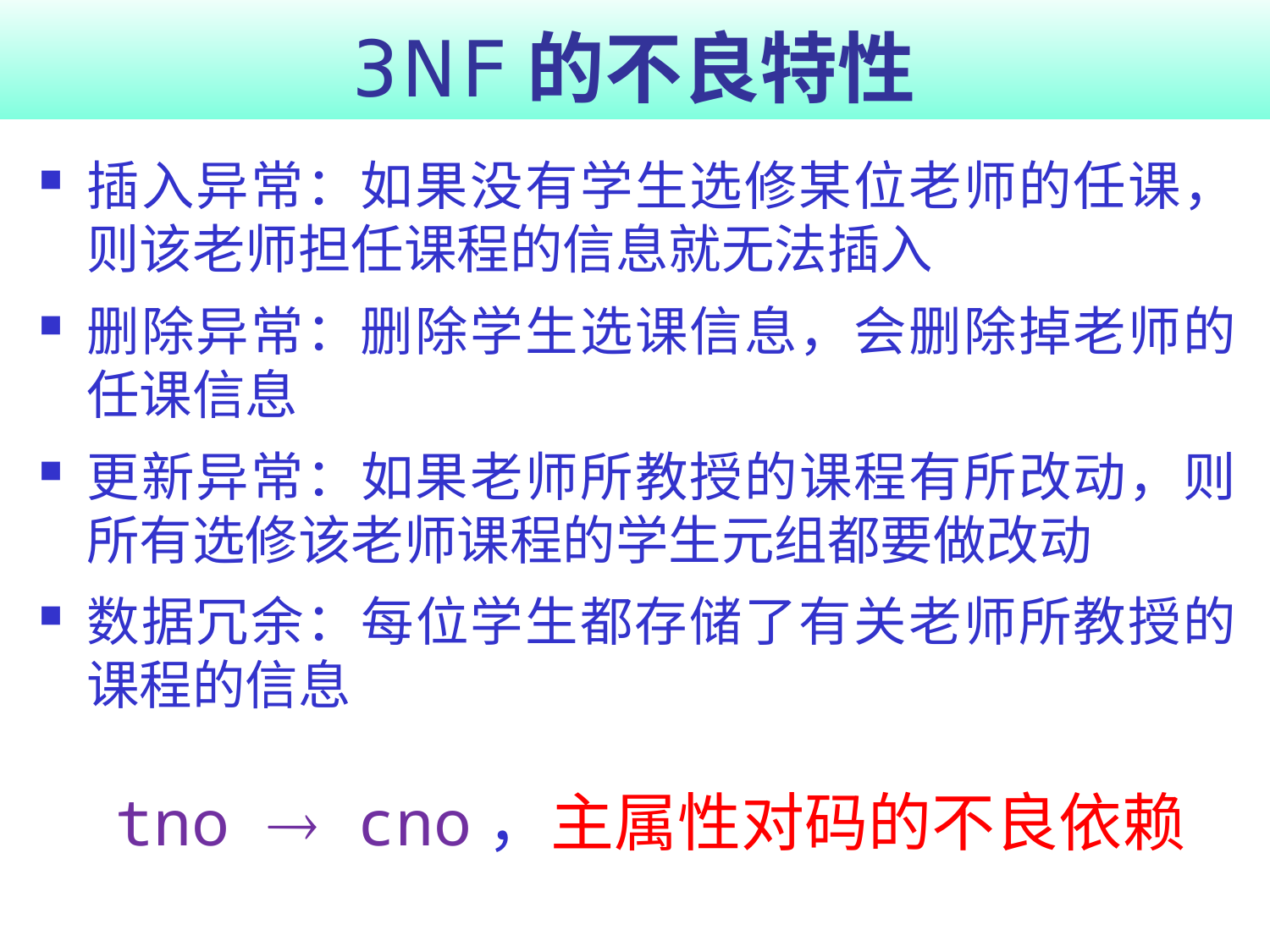

# 3NF的不良特性
插入异常：如果没有学生选修某位老师的任课，则该老师担任课程的信息就无法插入
删除异常：删除学生选课信息，会删除掉老师的任课信息
更新异常：如果老师所教授的课程有所改动，则所有选修该老师课程的学生元组都要做改动
数据冗余：每位学生都存储了有关老师所教授的课程的信息

tno → cno，主属性对码的不良依赖